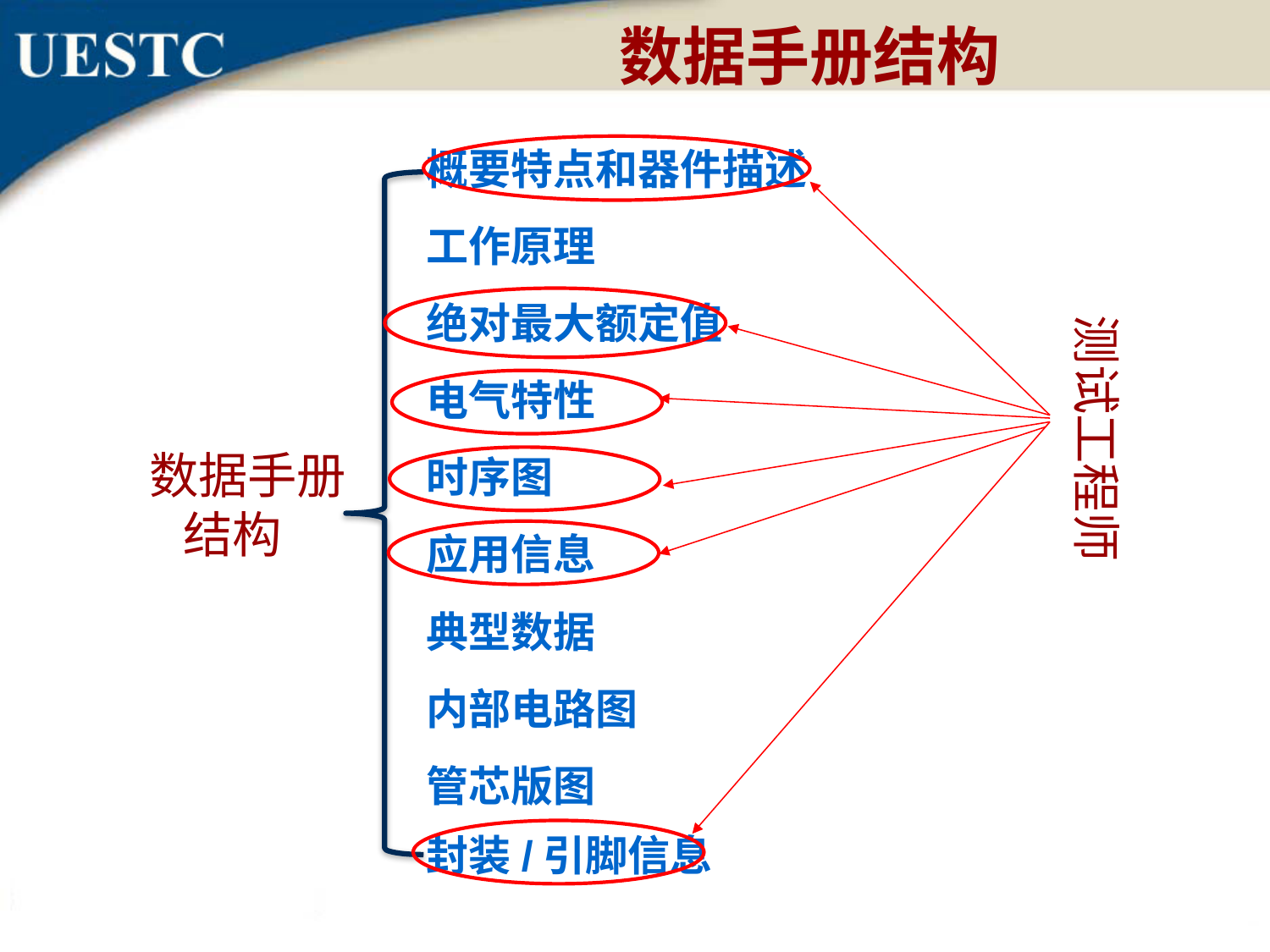

数据手册结构
概要特点和器件描述

工作原理
绝对最大额定值
电气特性
时序图
应用信息
典型数据
内部电路图
管芯版图
封装/引脚信息
数据手册
  结构

测试工程师